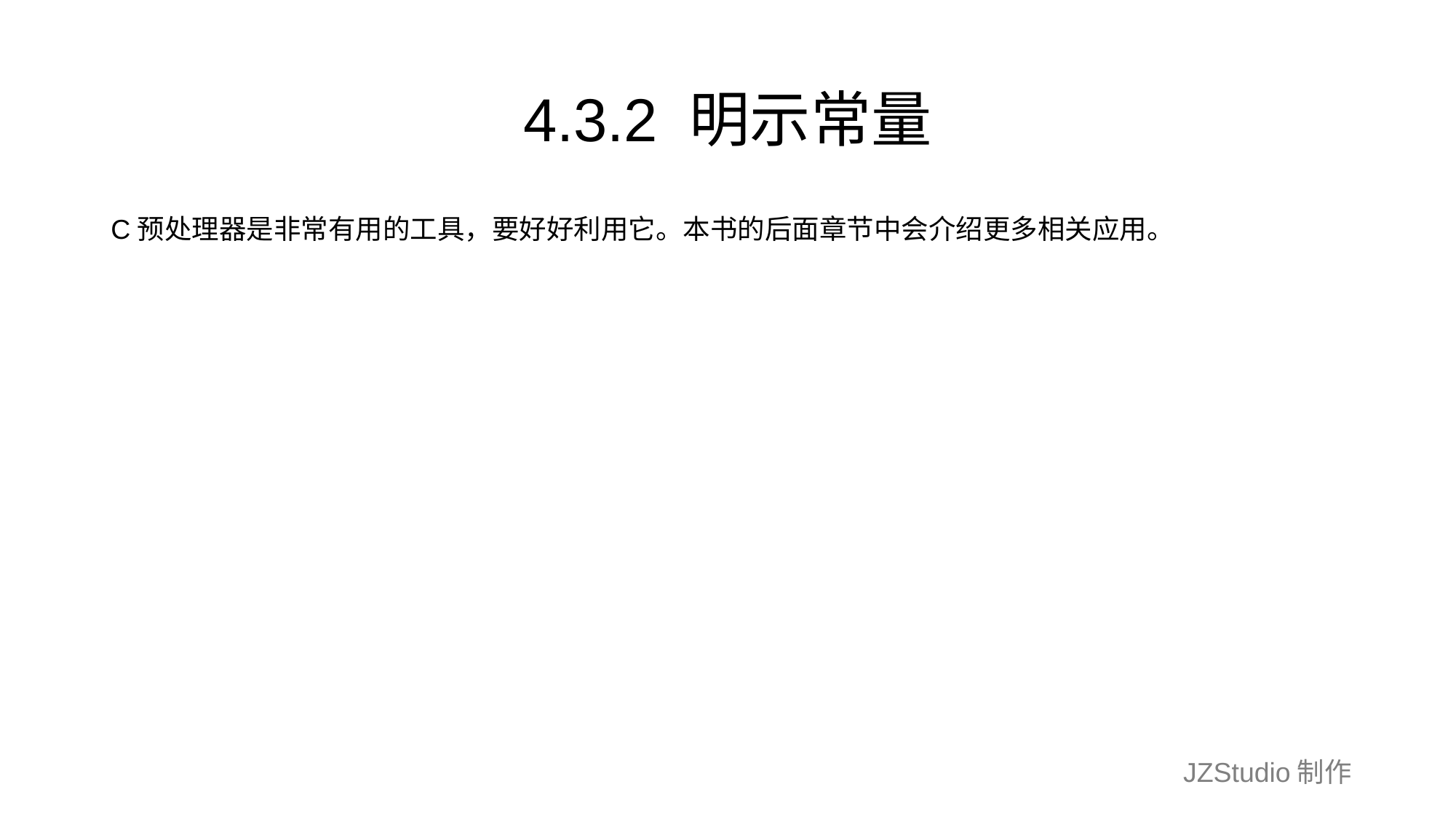

# 4.3.2 明示常量
C预处理器是非常有用的工具，要好好利用它。本书的后面章节中会介绍更多相关应用。